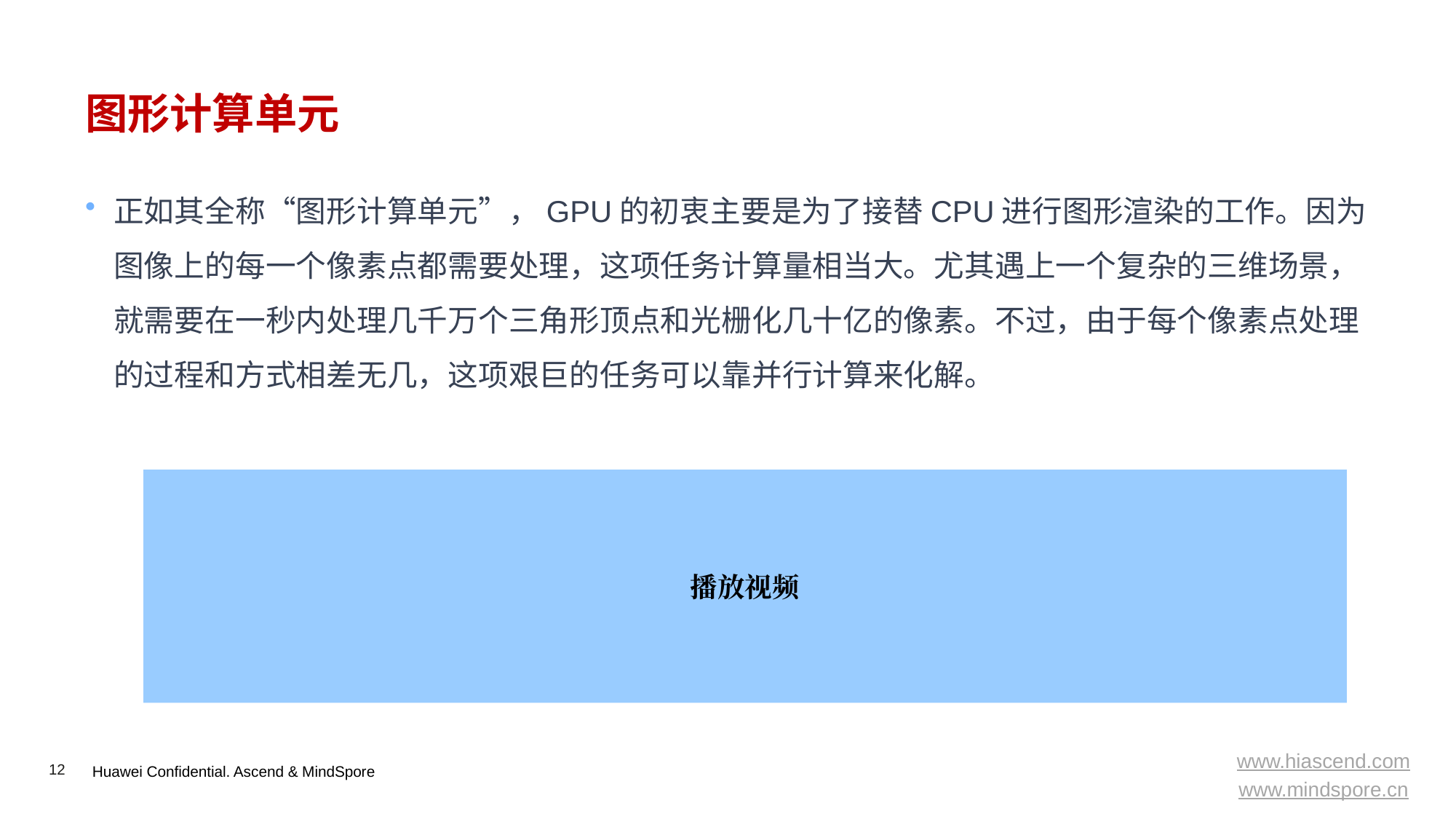

# 图形计算单元
正如其全称“图形计算单元”，GPU的初衷主要是为了接替CPU进行图形渲染的工作。因为图像上的每一个像素点都需要处理，这项任务计算量相当大。尤其遇上一个复杂的三维场景，就需要在一秒内处理几千万个三角形顶点和光栅化几十亿的像素。不过，由于每个像素点处理的过程和方式相差无几，这项艰巨的任务可以靠并行计算来化解。
播放视频